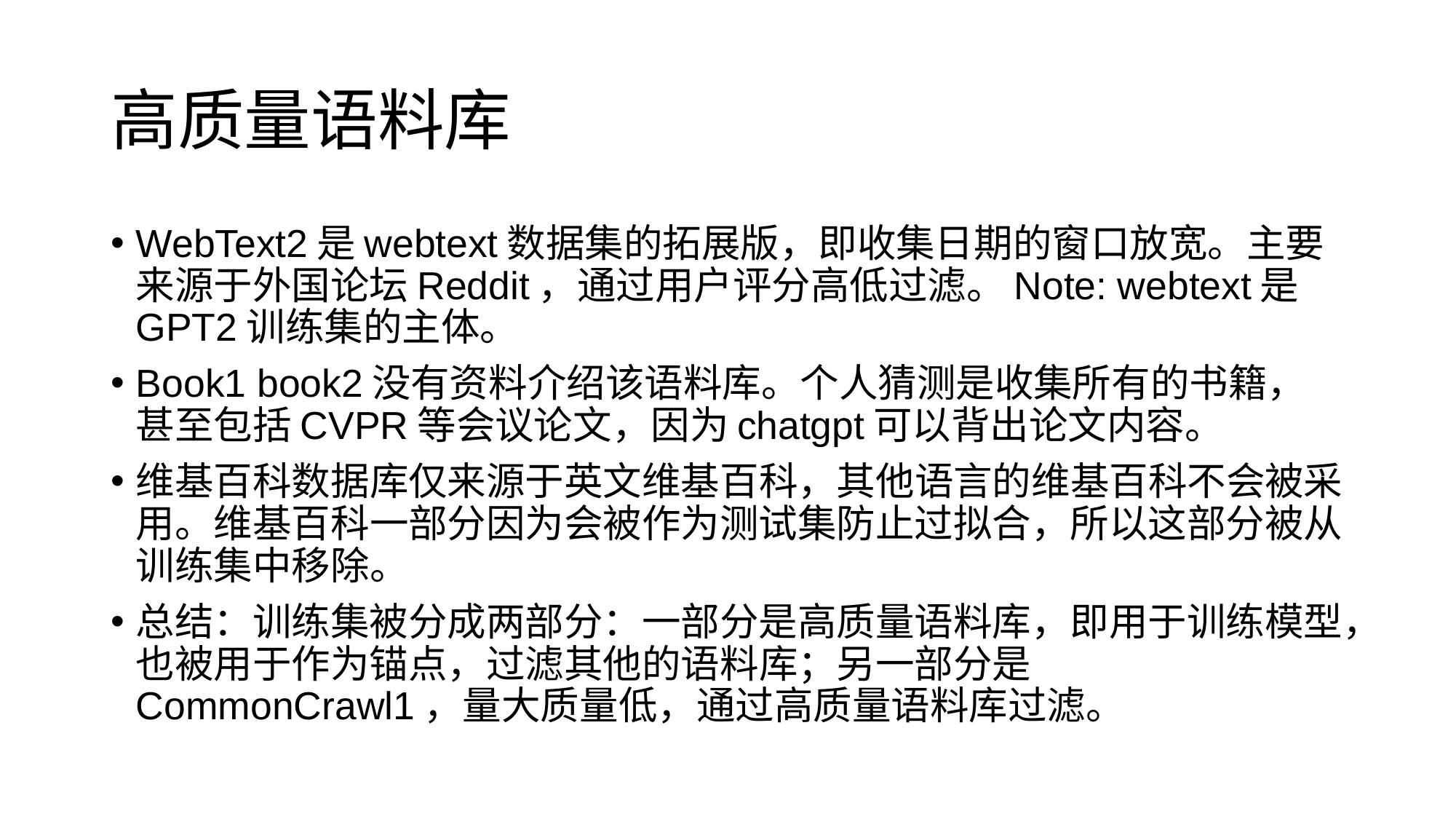

# 高质量语料库
WebText2是webtext数据集的拓展版，即收集日期的窗口放宽。主要来源于外国论坛Reddit，通过用户评分高低过滤。Note: webtext是GPT2训练集的主体。
Book1 book2没有资料介绍该语料库。个人猜测是收集所有的书籍，甚至包括CVPR等会议论文，因为chatgpt可以背出论文内容。
维基百科数据库仅来源于英文维基百科，其他语言的维基百科不会被采用。维基百科一部分因为会被作为测试集防止过拟合，所以这部分被从训练集中移除。
总结：训练集被分成两部分：一部分是高质量语料库，即用于训练模型，也被用于作为锚点，过滤其他的语料库；另一部分是CommonCrawl1，量大质量低，通过高质量语料库过滤。